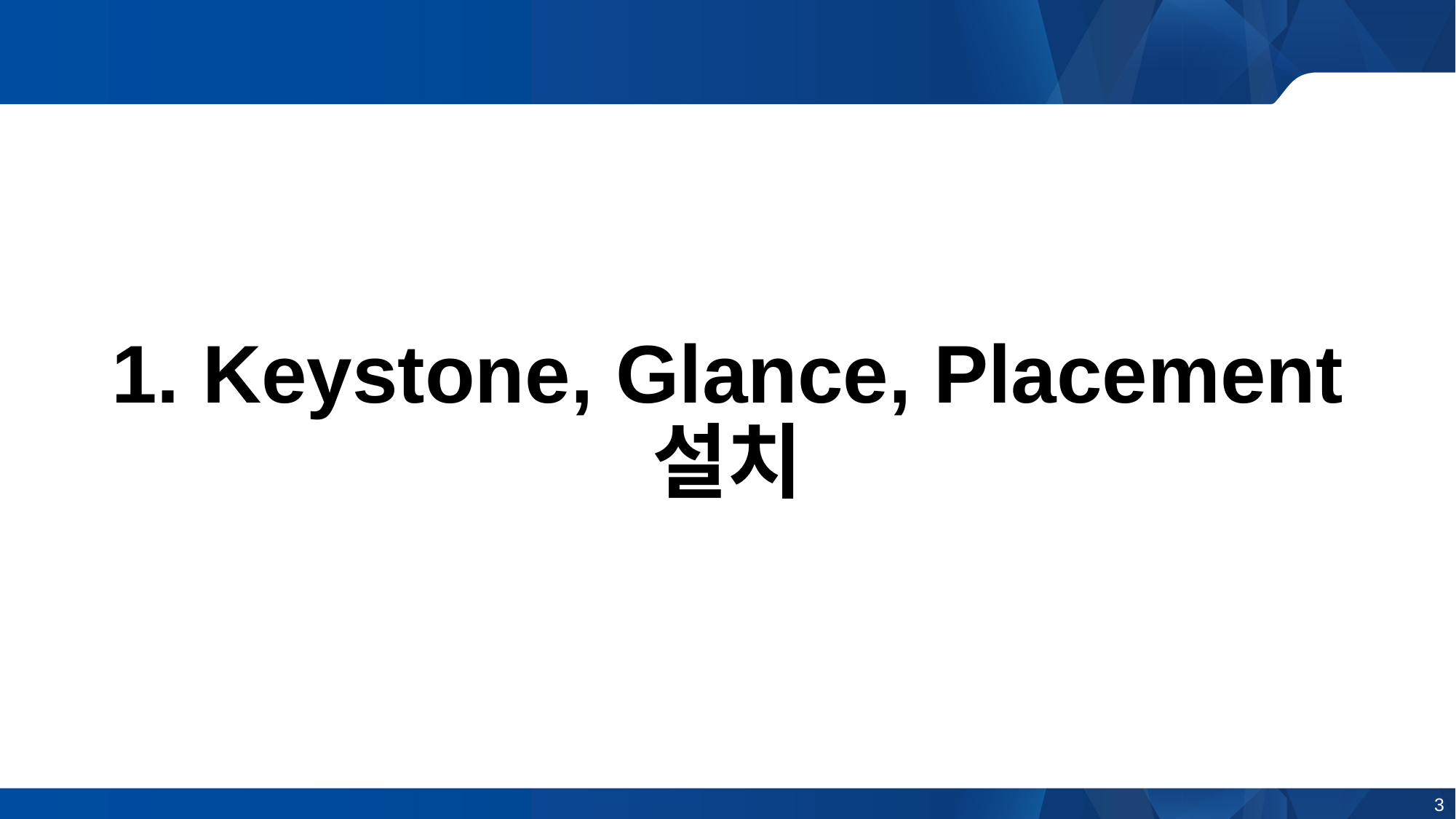

# 1. Keystone, Glance, Placement 설치
3